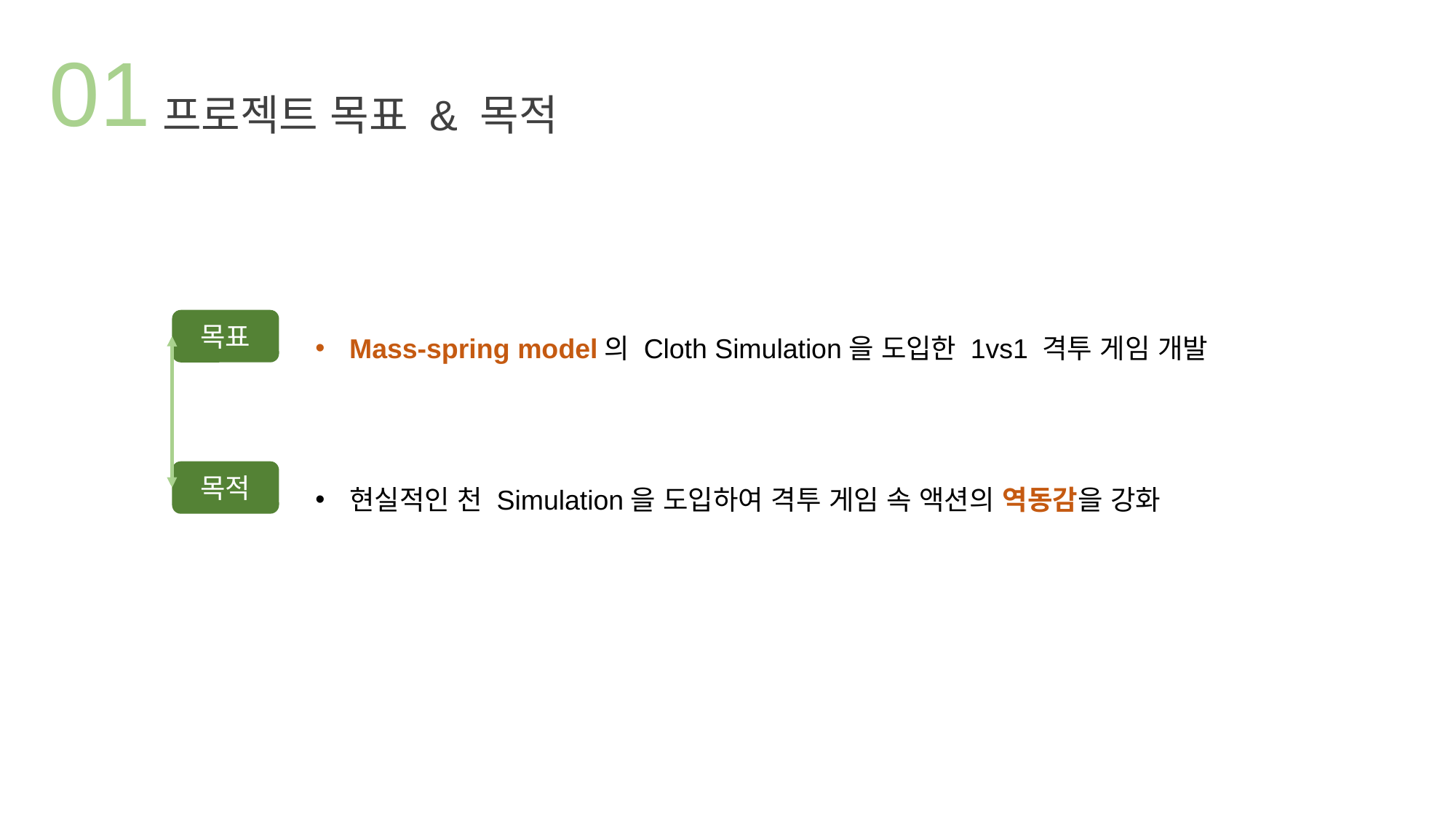

01
프로젝트 목표 & 목적
Mass-spring model의 Cloth Simulation을 도입한 1vs1 격투 게임 개발
목표
현실적인 천 Simulation을 도입하여 격투 게임 속 액션의 역동감을 강화
목적